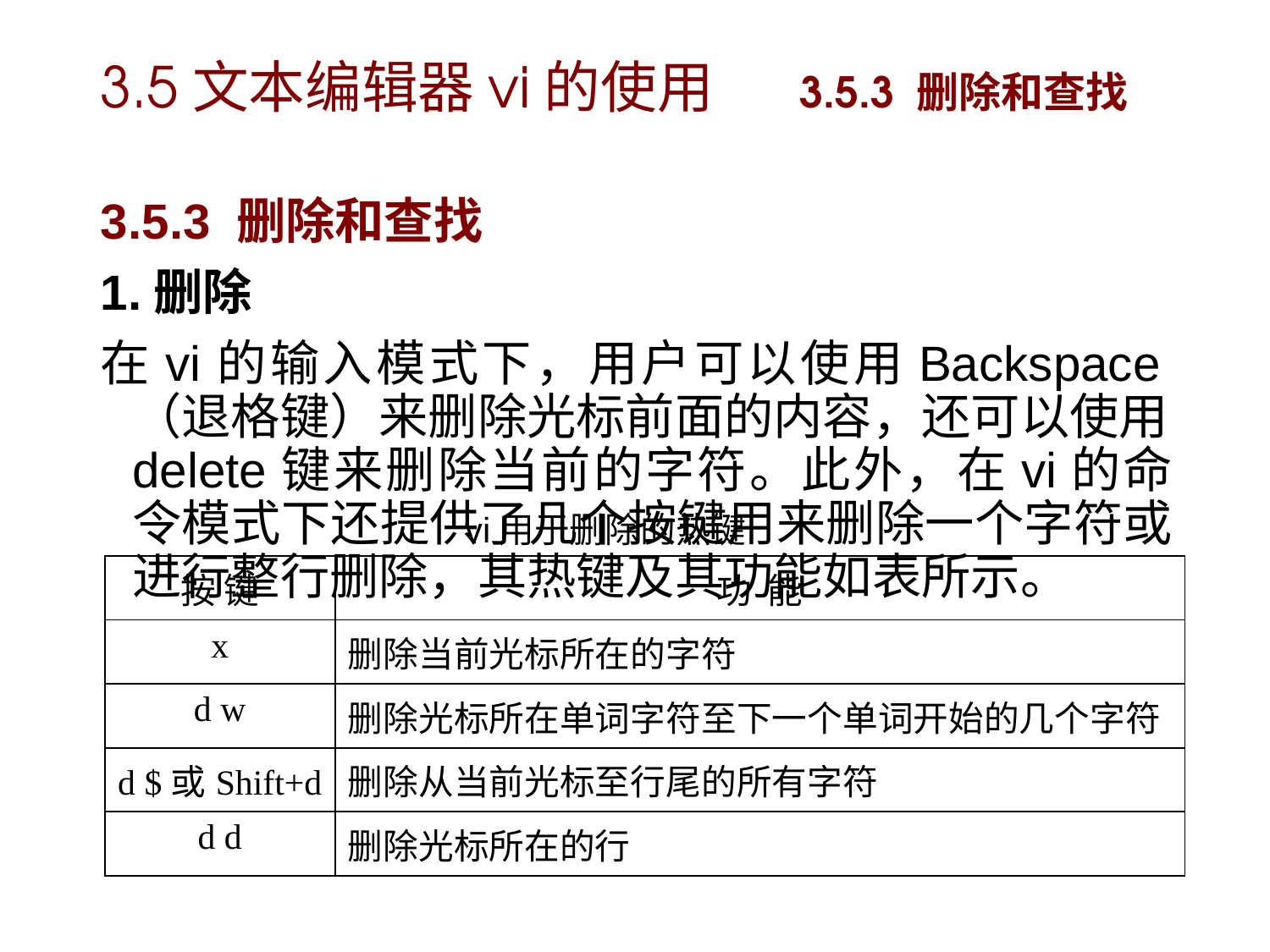

# 3.5文本编辑器vi的使用	    3.5.3 删除和查找
3.5.3 删除和查找
1.删除
在vi的输入模式下，用户可以使用Backspace（退格键）来删除光标前面的内容，还可以使用delete键来删除当前的字符。此外，在vi的命令模式下还提供了几个按键用来删除一个字符或进行整行删除，其热键及其功能如表所示。
 vi用于删除的热键
| 按 键 | 功 能 |
| --- | --- |
| x | 删除当前光标所在的字符 |
| d w | 删除光标所在单词字符至下一个单词开始的几个字符 |
| d $或Shift+d | 删除从当前光标至行尾的所有字符 |
| d d | 删除光标所在的行 |